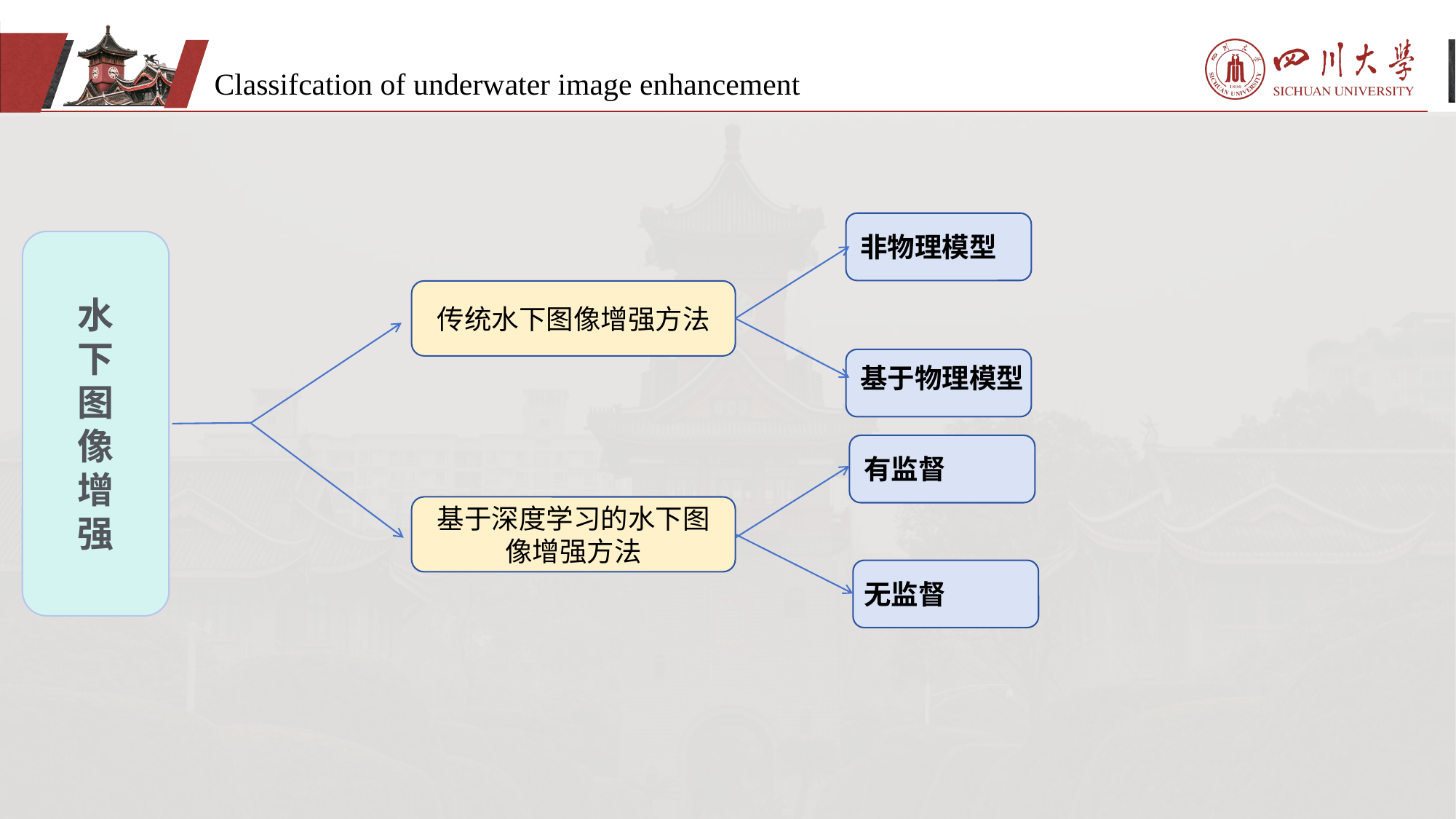

Classifcation of underwater image enhancement

非物理模型
水
下
图
像
增
强
传统水下图像增强方法

基于物理模型

有监督
基于深度学习的水下图像增强方法

无监督